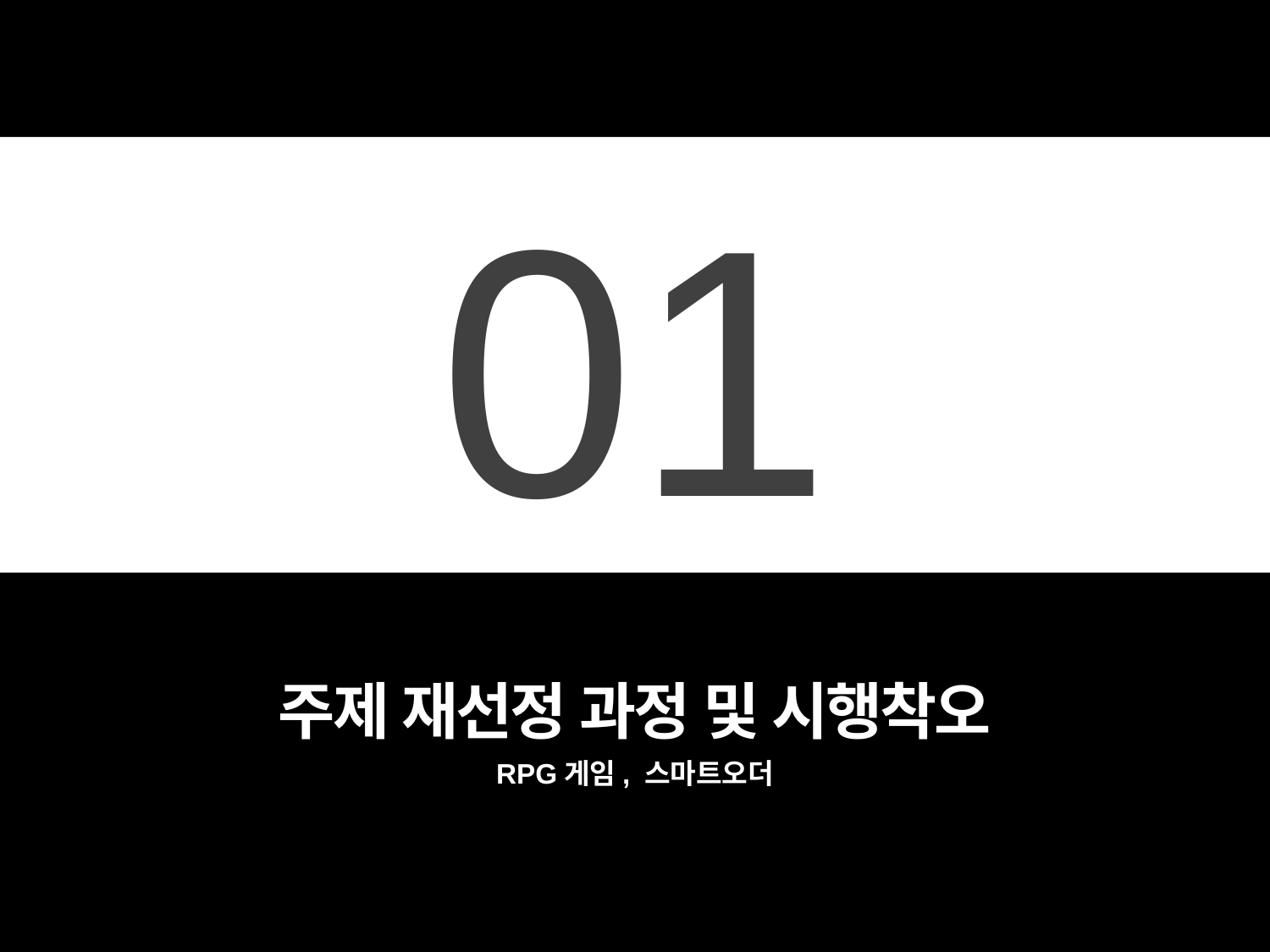

01
주제 재선정 과정 및 시행착오
RPG게임, 스마트오더